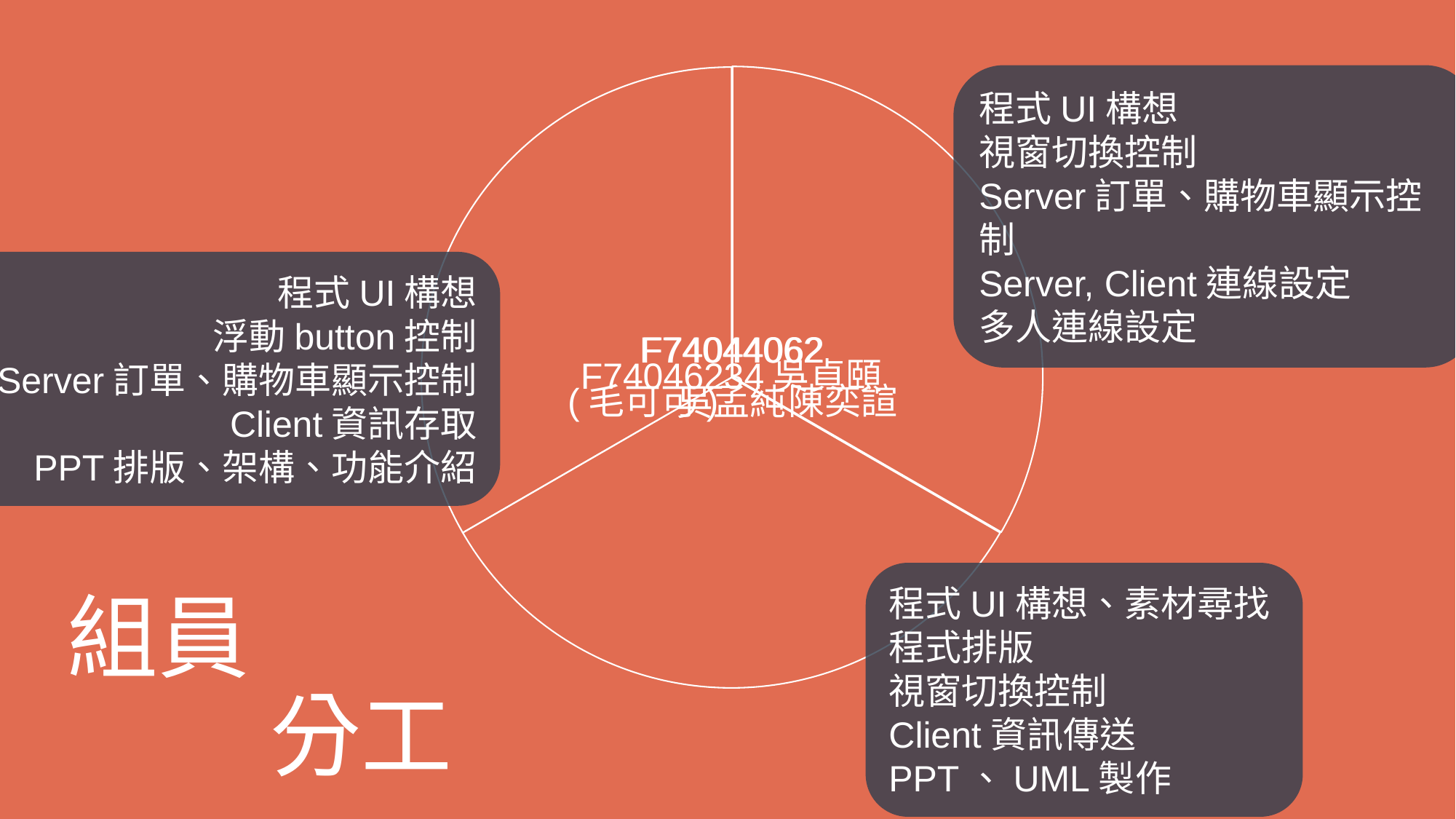

程式UI構想
視窗切換控制
Server訂單、購物車顯示控制
Server, Client連線設定
多人連線設定
F74044062
(毛可可)      陳奕諠
F74044062
吳孟純
F74046234吳貞頤
程式UI構想
浮動button控制
Server訂單、購物車顯示控制
Client資訊存取
PPT排版、架構、功能介紹
程式UI構想、素材尋找
程式排版
視窗切換控制
Client資訊傳送
PPT、UML製作
# 組員 分工